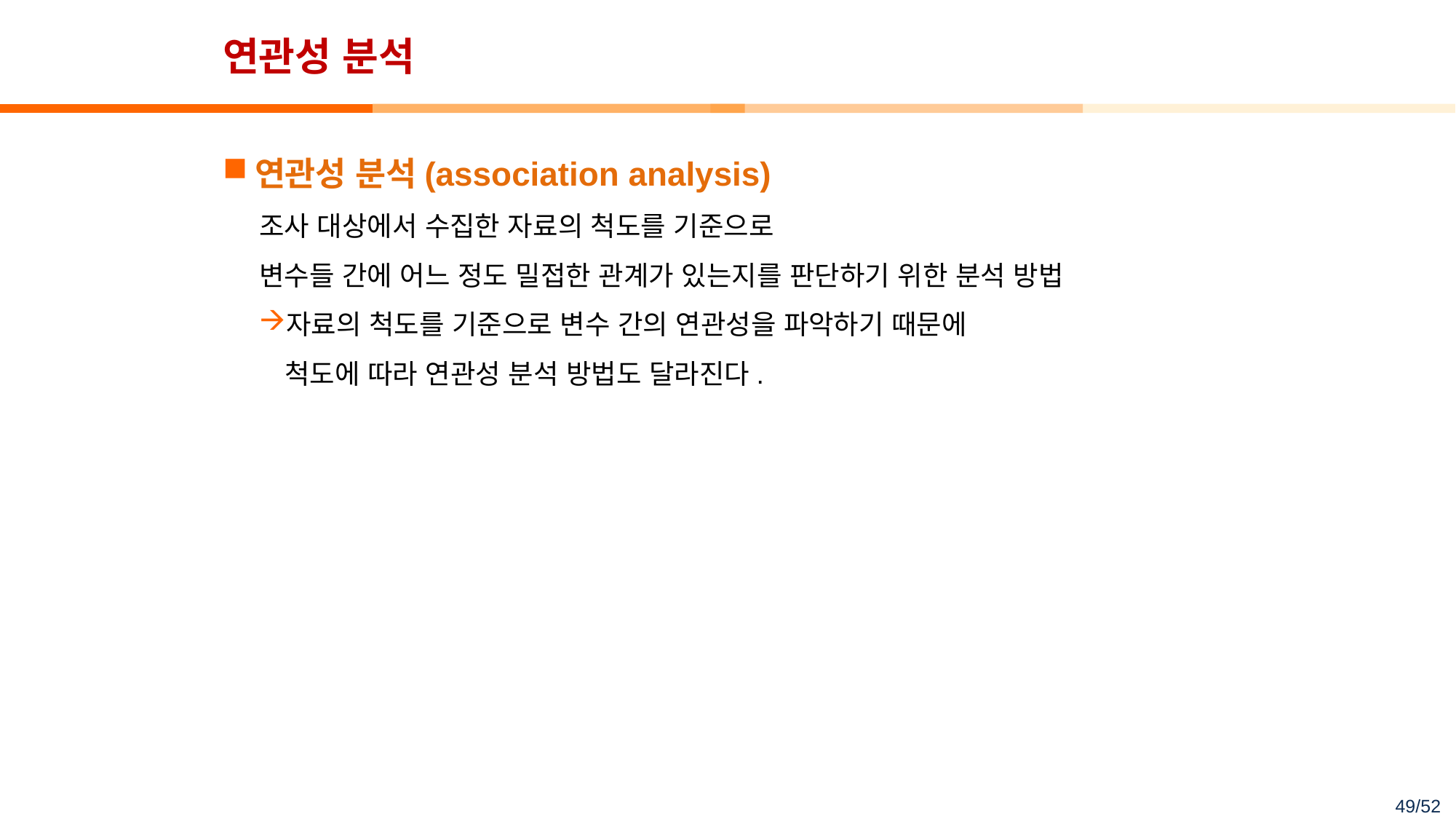

# 연관성 분석
연관성 분석(association analysis)
조사 대상에서 수집한 자료의 척도를 기준으로
변수들 간에 어느 정도 밀접한 관계가 있는지를 판단하기 위한 분석 방법
자료의 척도를 기준으로 변수 간의 연관성을 파악하기 때문에
척도에 따라 연관성 분석 방법도 달라진다.